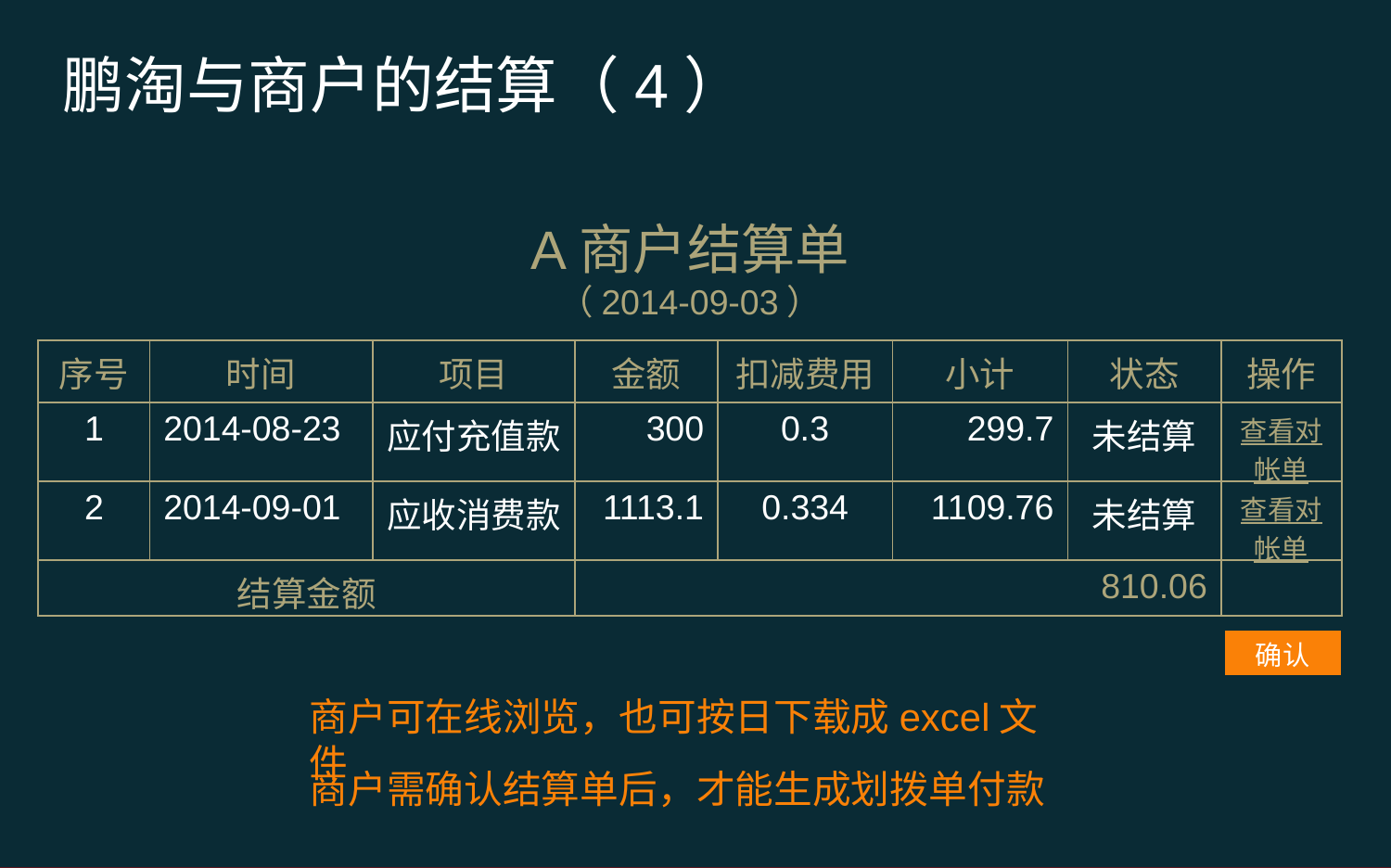

鹏淘与商户的结算（4）
A商户结算单
（2014-09-03）
| 序号 | 时间 | 项目 | 金额 | 扣减费用 | 小计 | 状态 | 操作 |
| --- | --- | --- | --- | --- | --- | --- | --- |
| 1 | 2014-08-23 | 应付充值款 | 300 | 0.3 | 299.7 | 未结算 | 查看对帐单 |
| 2 | 2014-09-01 | 应收消费款 | 1113.1 | 0.334 | 1109.76 | 未结算 | 查看对帐单 |
| 结算金额 |  |  | 810.06 |  |  |  |  |
确认
商户可在线浏览，也可按日下载成excel文件
商户需确认结算单后，才能生成划拨单付款